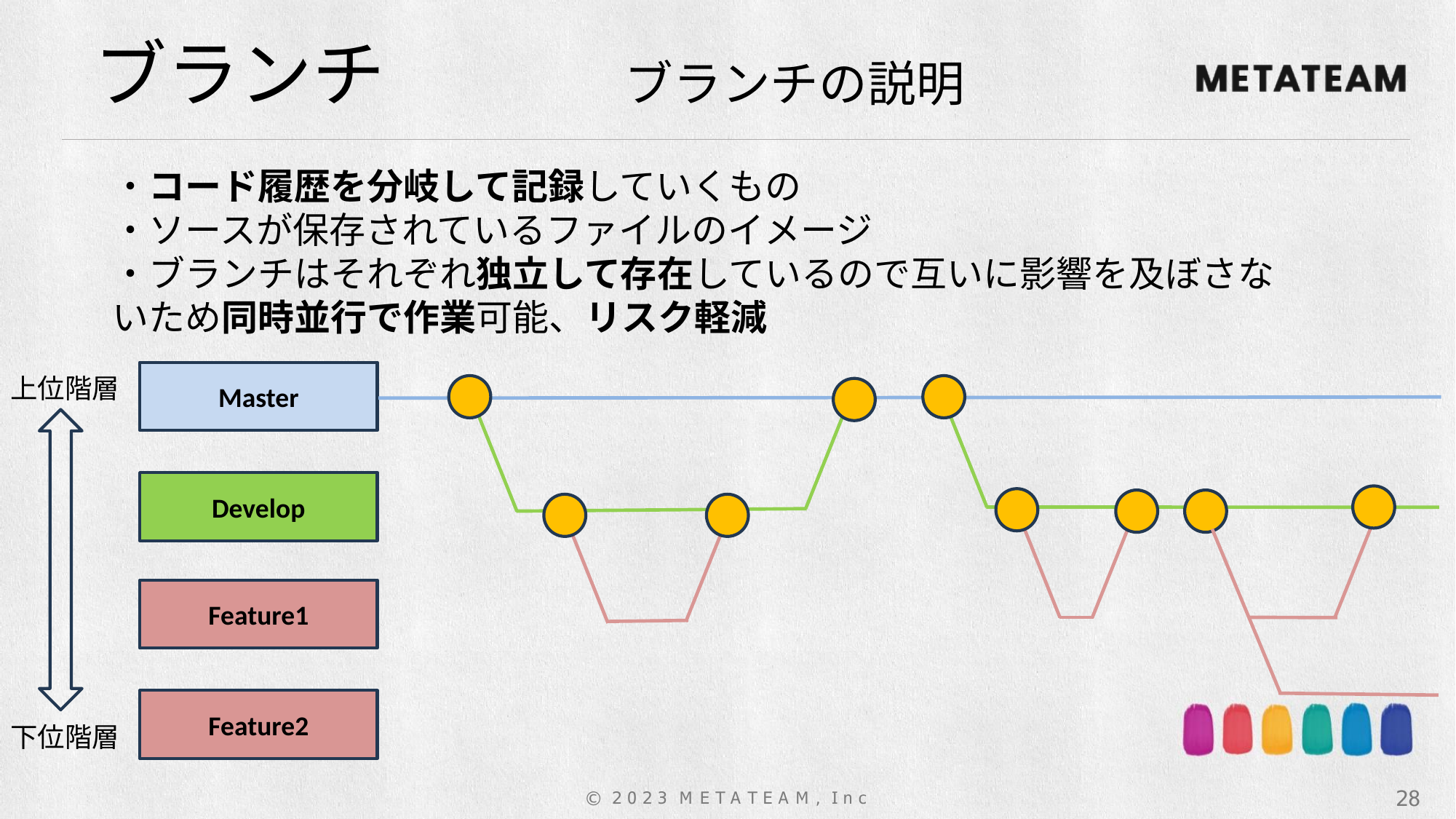

ブランチ
ブランチの説明

・コード履歴を分岐して記録していくもの
・ソースが保存されているファイルのイメージ
・ブランチはそれぞれ独立して存在しているので互いに影響を及ぼさないため同時並行で作業可能、リスク軽減
Master

Develop

Feature1
Feature2
上位階層

下位階層
28
©  2 0 2 3  M E T A T E A M ,  I n c .